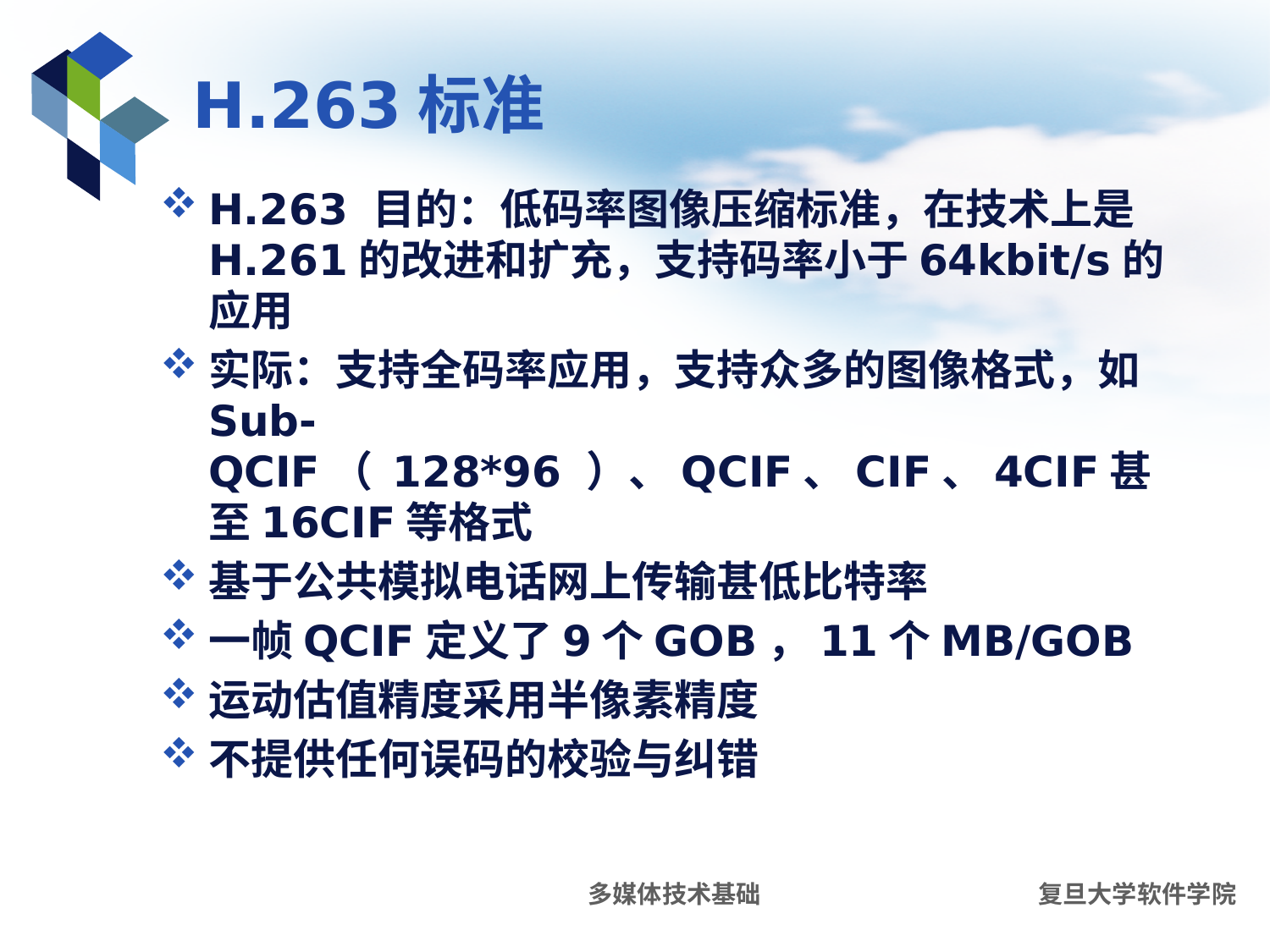

# H.263标准
H.263 目的：低码率图像压缩标准，在技术上是H.261的改进和扩充，支持码率小于64kbit/s的应用
实际：支持全码率应用，支持众多的图像格式，如Sub-QCIF（ 128*96 ）、QCIF、CIF、4CIF甚至16CIF等格式
基于公共模拟电话网上传输甚低比特率
一帧QCIF定义了9个GOB，11个MB/GOB
运动估值精度采用半像素精度
不提供任何误码的校验与纠错
多媒体技术基础